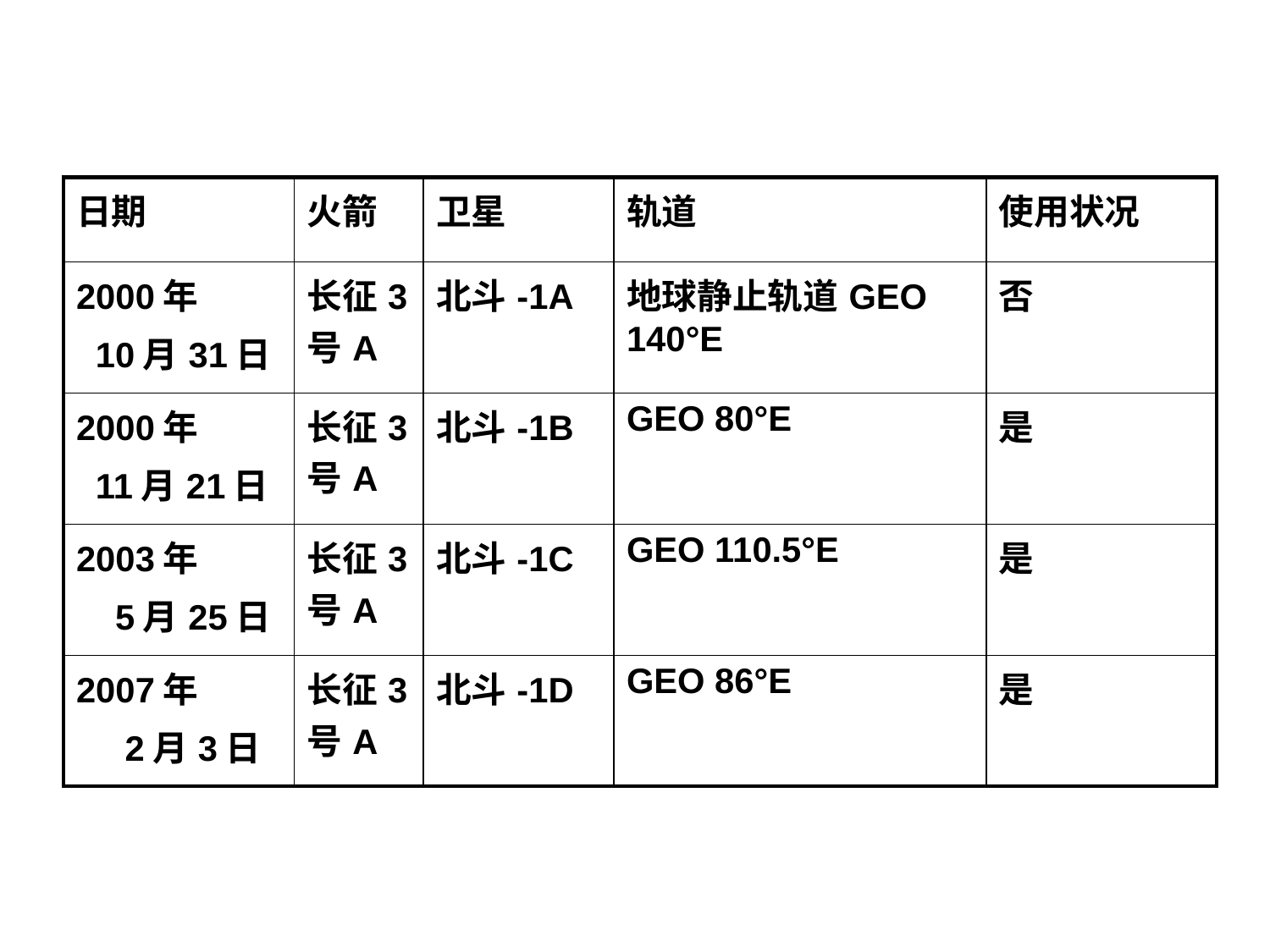

| 日期 | 火箭 | 卫星 | 轨道 | 使用状况 |
| --- | --- | --- | --- | --- |
| 2000年 10月31日 | 长征3号A | 北斗-1A | 地球静止轨道GEO 140°E | 否 |
| 2000年 11月21日 | 长征3号A | 北斗-1B | GEO 80°E | 是 |
| 2003年 5月25日 | 长征3号A | 北斗-1C | GEO 110.5°E | 是 |
| 2007年 2月3日 | 长征3号A | 北斗-1D | GEO 86°E | 是 |